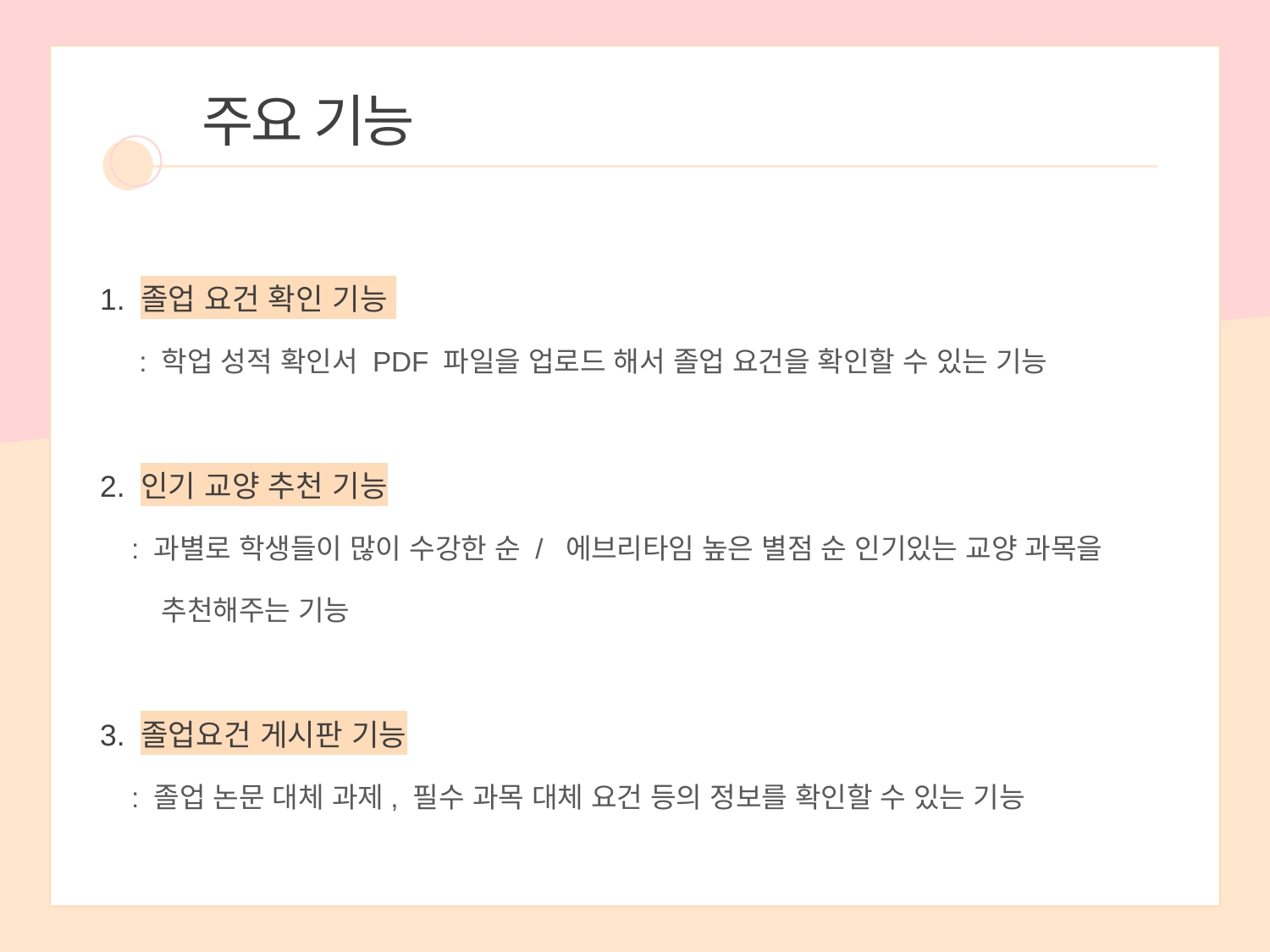

주요 기능
1. 졸업 요건 확인 기능
     : 학업 성적 확인서 PDF 파일을 업로드 해서 졸업 요건을 확인할 수 있는 기능

2. 인기 교양 추천 기능
    : 과별로 학생들이 많이 수강한 순 /  에브리타임 높은 별점 순 인기있는 교양 과목을
       추천해주는 기능

3. 졸업요건 게시판 기능
    : 졸업 논문 대체 과제, 필수 과목 대체 요건 등의 정보를 확인할 수 있는 기능